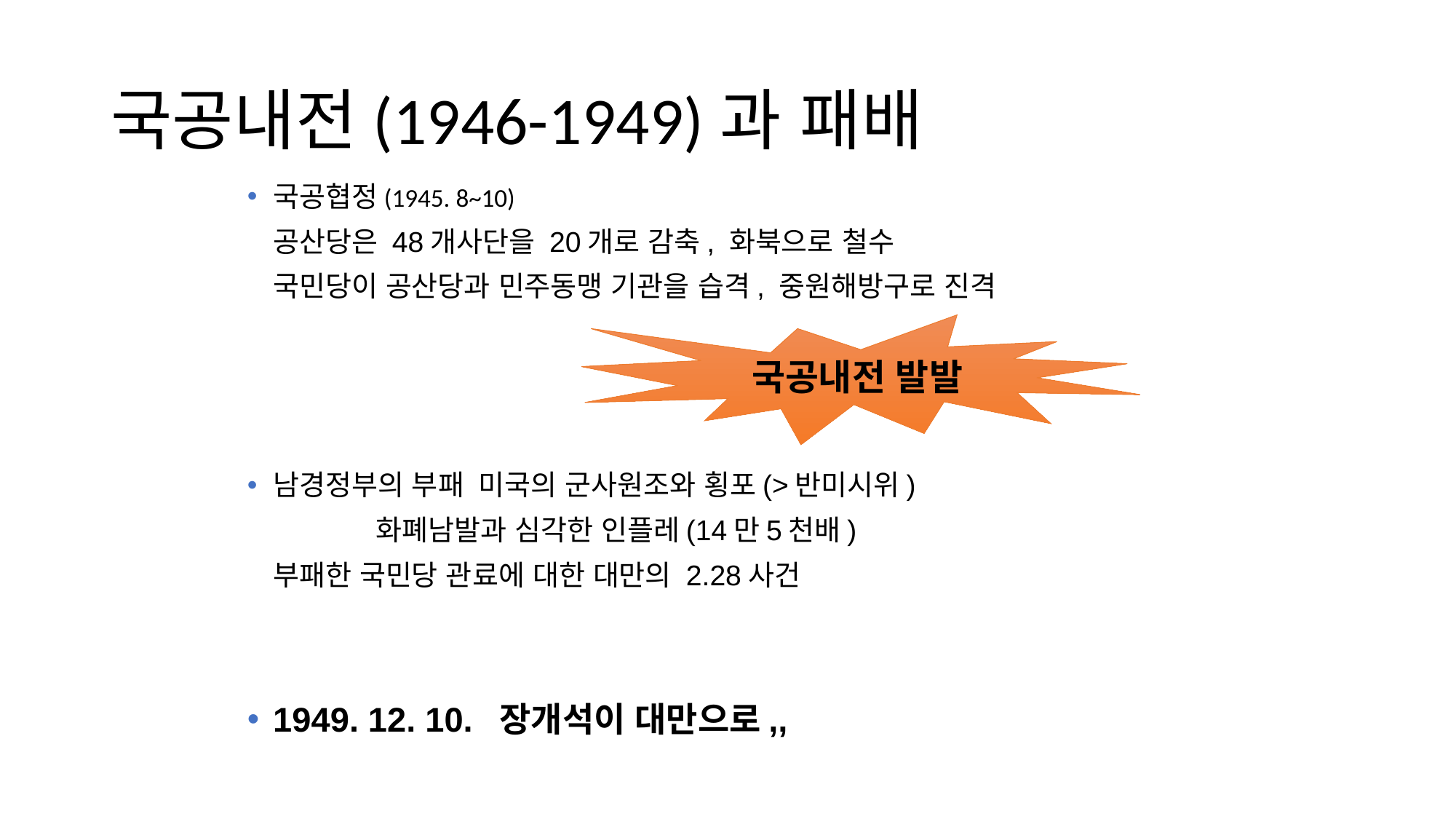

# 국공내전(1946-1949)과 패배
국공협정(1945. 8~10)
		공산당은 48개사단을 20개로 감축, 화북으로 철수
		국민당이 공산당과 민주동맹 기관을 습격, 중원해방구로 진격

남경정부의 부패	미국의 군사원조와 횡포(>반미시위)
		  		화폐남발과 심각한 인플레(14만5천배)
				부패한 국민당 관료에 대한 대만의 2.28사건

1949. 12. 10.  장개석이 대만으로,,
국공내전 발발